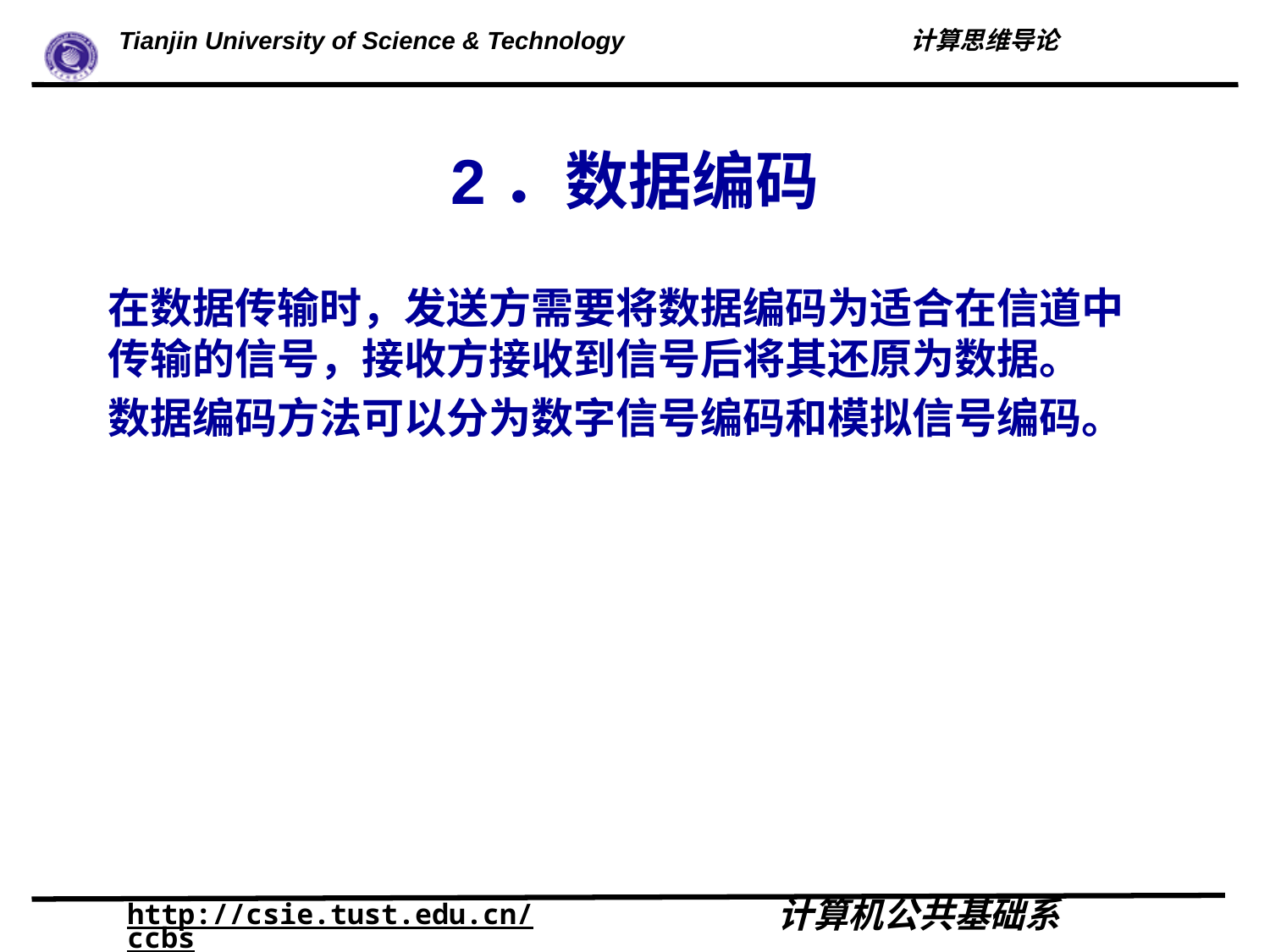

# 2．数据编码
在数据传输时，发送方需要将数据编码为适合在信道中传输的信号，接收方接收到信号后将其还原为数据。
数据编码方法可以分为数字信号编码和模拟信号编码。